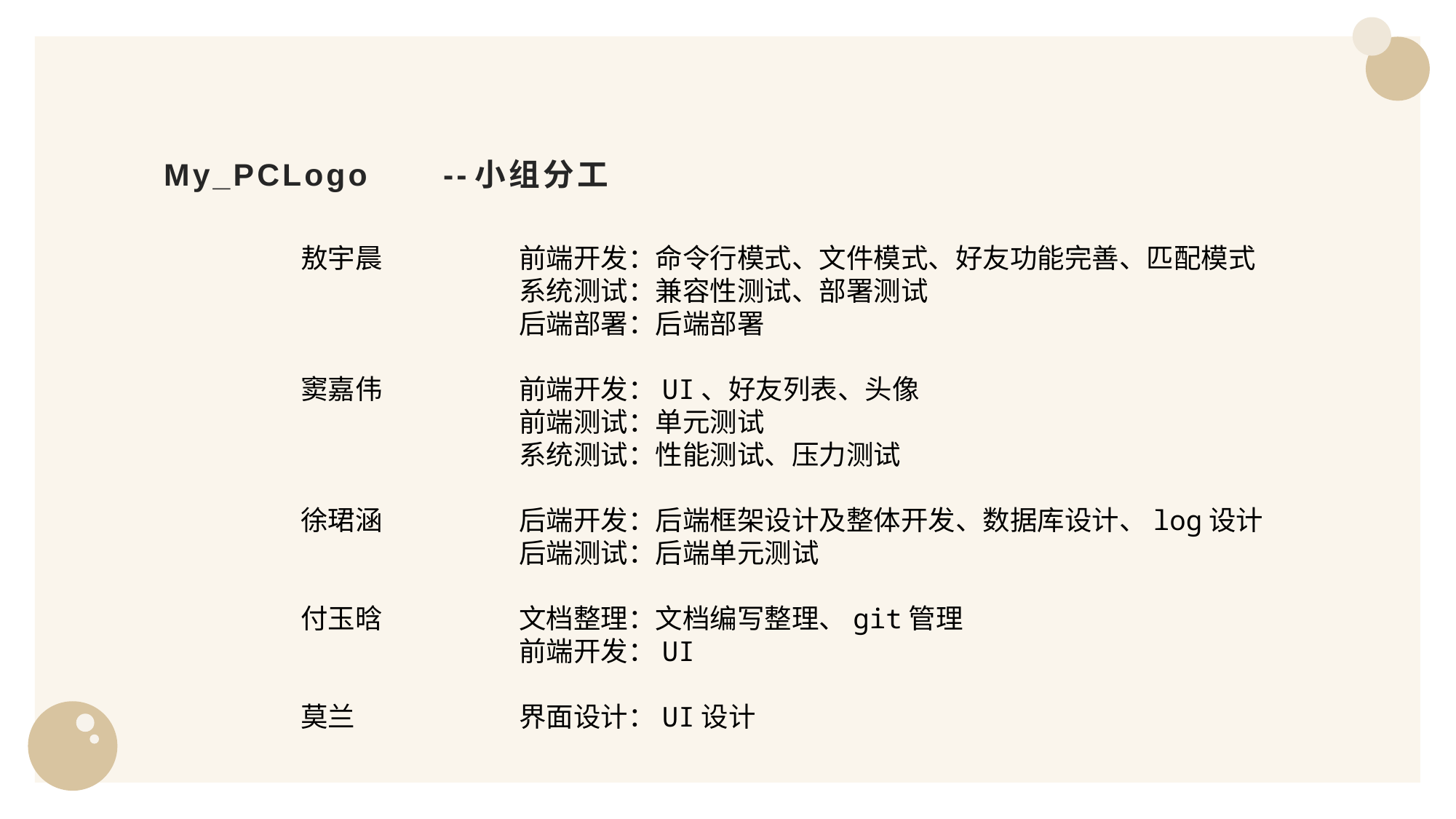

# My_PCLogo 		--小组分工
    		敖宇晨		前端开发：命令行模式、文件模式、好友功能完善、匹配模式
				系统测试：兼容性测试、部署测试
				后端部署：后端部署

		窦嘉伟		前端开发：UI、好友列表、头像
				前端测试：单元测试
				系统测试：性能测试、压力测试

		徐珺涵		后端开发：后端框架设计及整体开发、数据库设计、log设计
				后端测试：后端单元测试

		付玉晗		文档整理：文档编写整理、git管理
				前端开发：UI

		莫兰		界面设计：UI设计